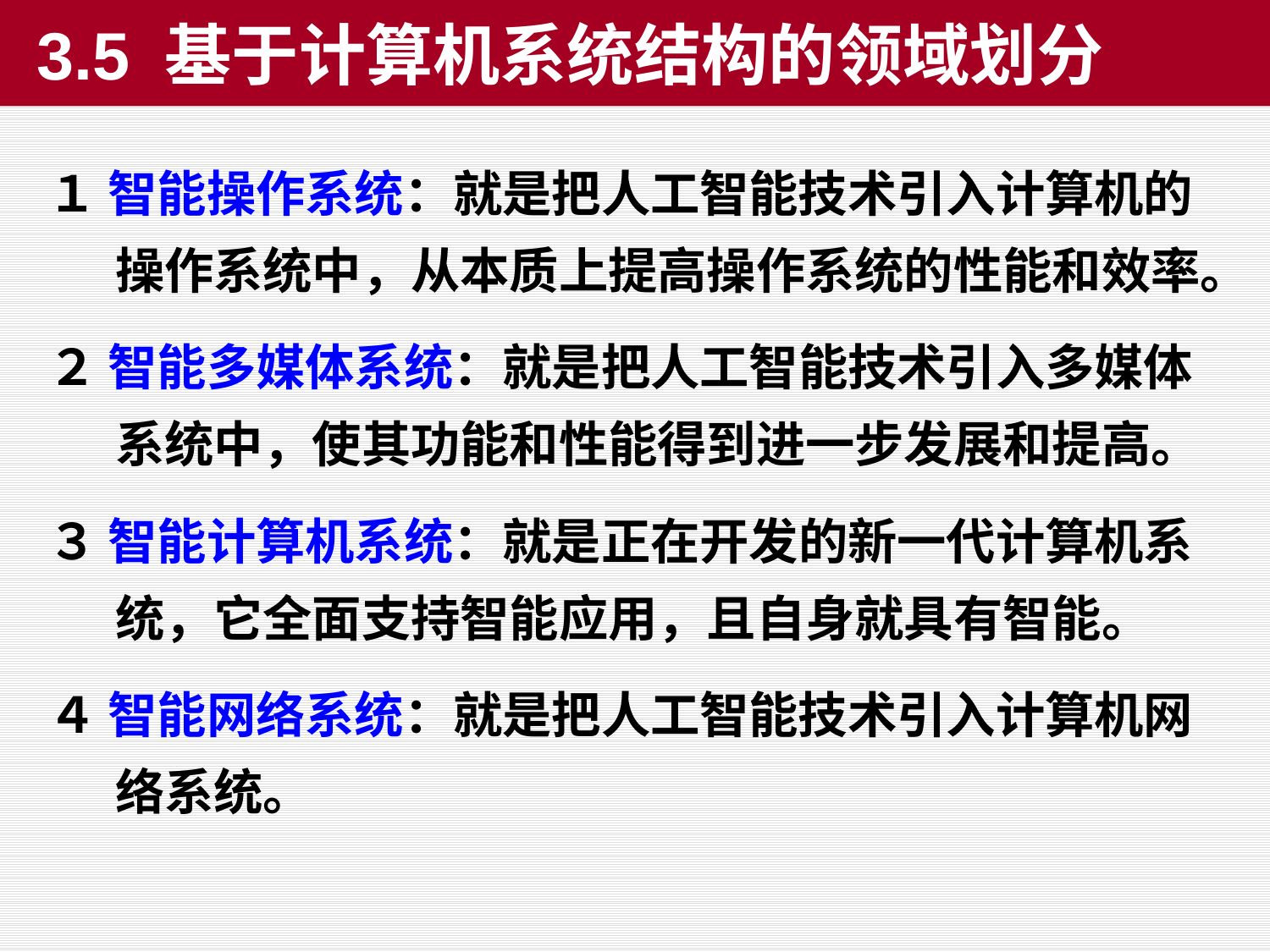

3.5 基于计算机系统结构的领域划分
１ 智能操作系统：就是把人工智能技术引入计算机的操作系统中，从本质上提高操作系统的性能和效率。
２ 智能多媒体系统：就是把人工智能技术引入多媒体系统中，使其功能和性能得到进一步发展和提高。
３ 智能计算机系统：就是正在开发的新一代计算机系统，它全面支持智能应用，且自身就具有智能。
４ 智能网络系统：就是把人工智能技术引入计算机网络系统。